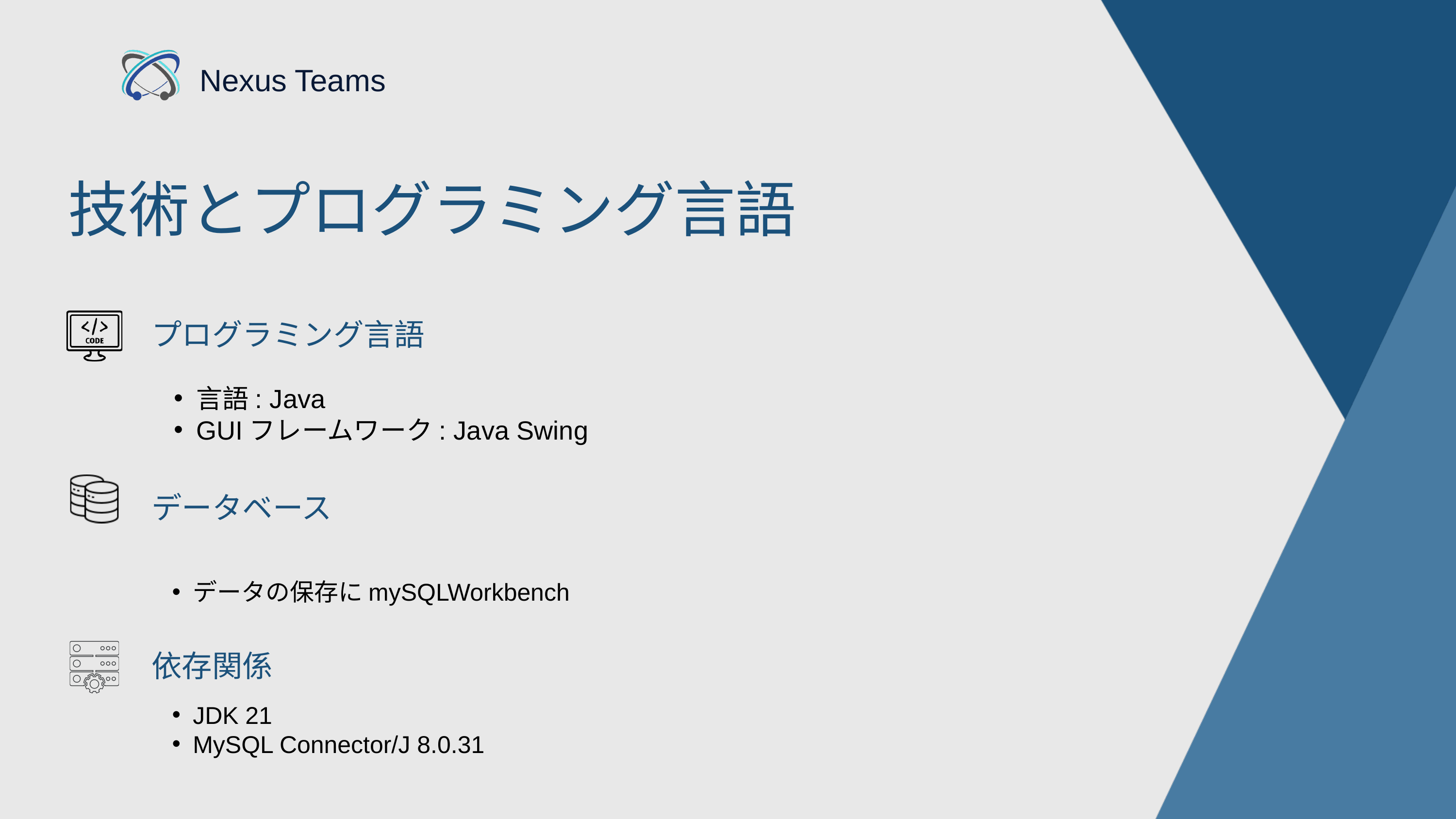

Nexus Teams
技術とプログラミング言語

プログラミング言語
言語: Java
GUIフレームワーク: Java Swing

データベース

データの保存にmySQLWorkbench

依存関係
JDK 21
MySQL Connector/J 8.0.31